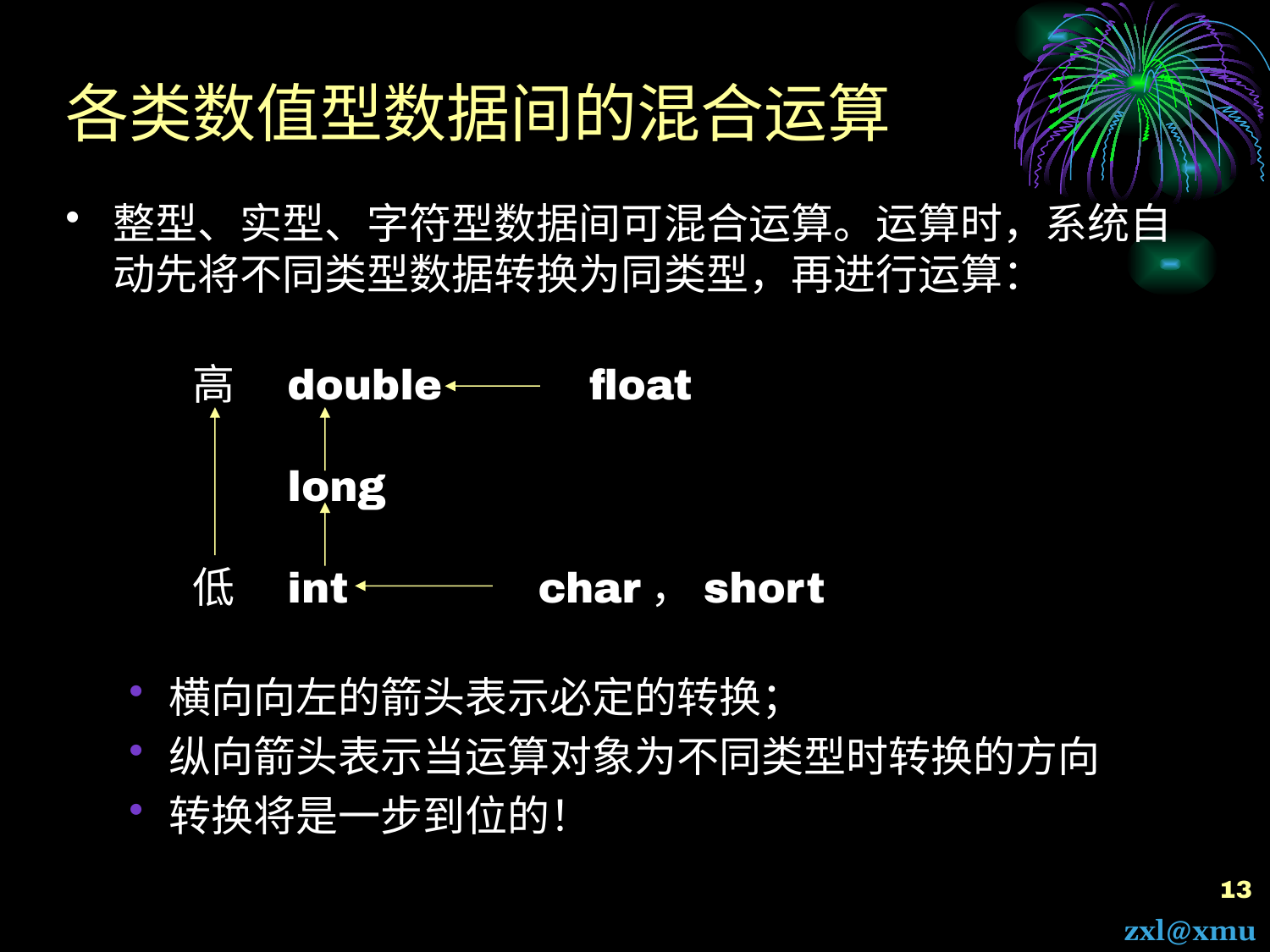

# 各类数值型数据间的混合运算
整型、实型、字符型数据间可混合运算。运算时，系统自动先将不同类型数据转换为同类型，再进行运算：

　　　高　double　　　float

　　　　　long

　　　低　int　　　　char，short

横向向左的箭头表示必定的转换；
纵向箭头表示当运算对象为不同类型时转换的方向
转换将是一步到位的！

13